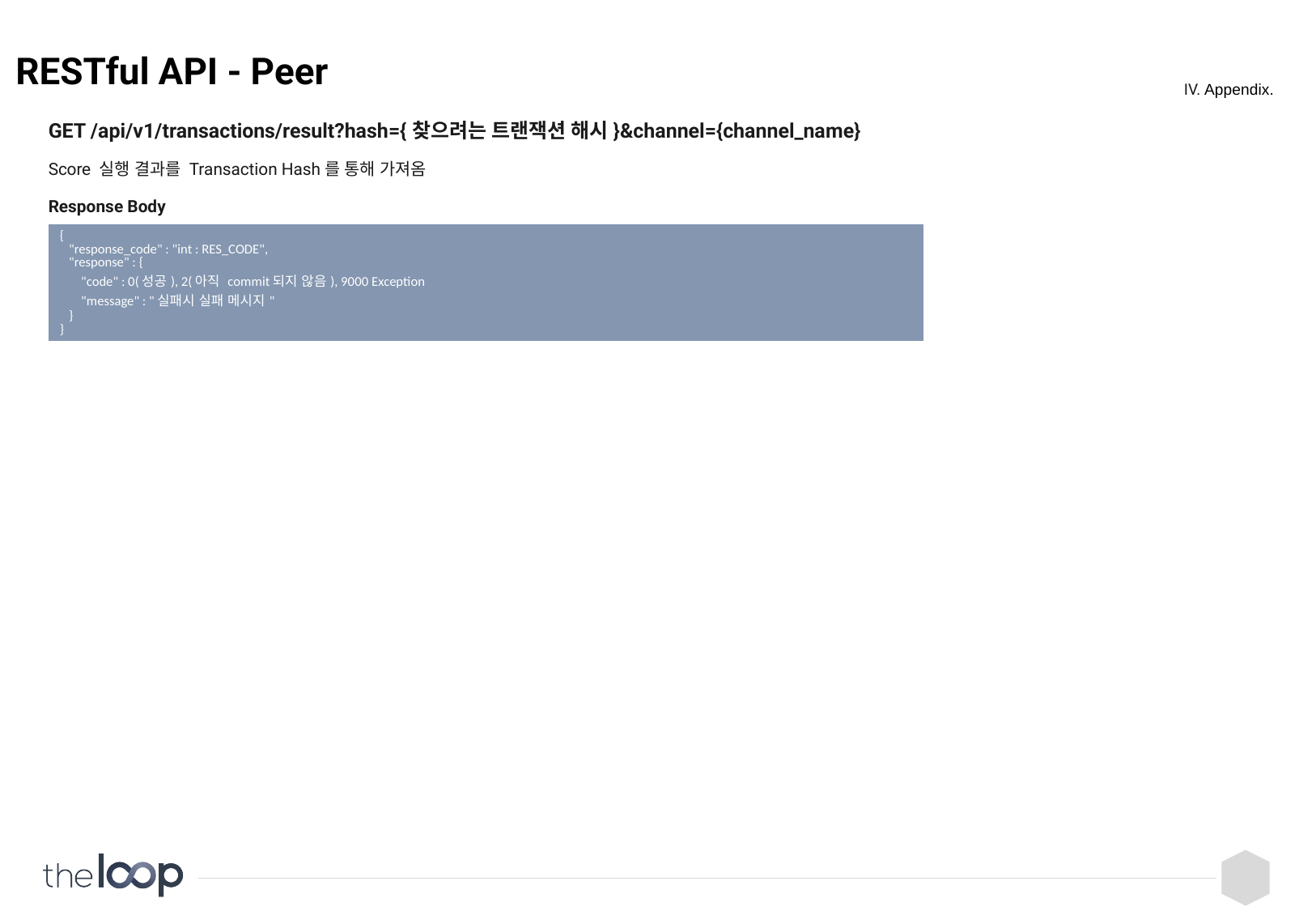

# RESTful API - Peer
IV. Appendix.
GET /api/v1/transactions/result?hash={찾으려는 트랜잭션 해시}&channel={channel_name}
Score 실행 결과를 Transaction Hash를 통해 가져옴
Response Body

| { "response\_code" : "int : RES\_CODE", "response" : { "code" : 0(성공), 2(아직 commit되지 않음), 9000 Exception "message" : "실패시 실패 메시지" } } |
| --- |